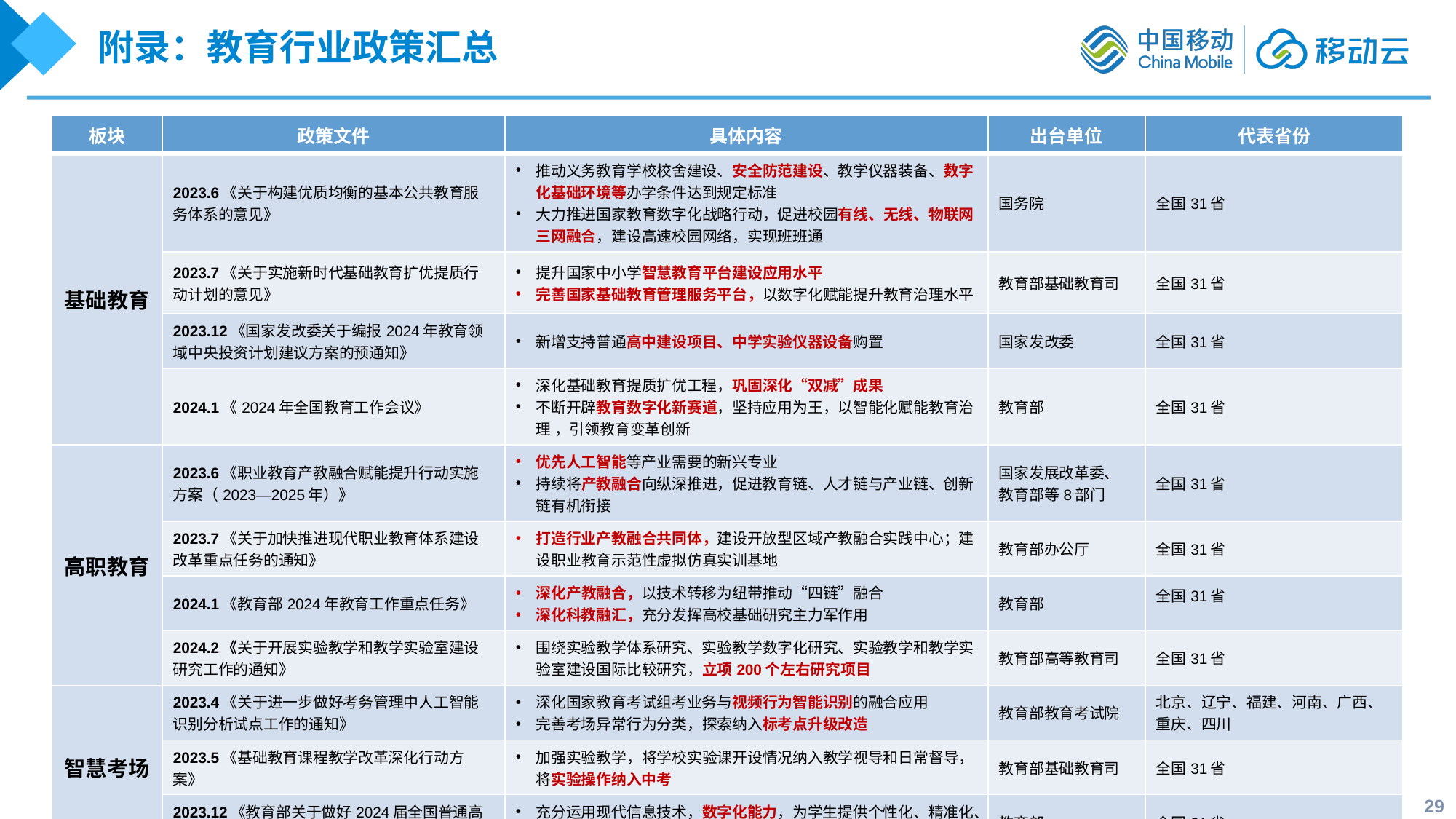

附录：教育行业政策汇总
| 板块 | 政策文件 | 具体内容 | 出台单位 | 代表省份 |
| --- | --- | --- | --- | --- |
| 基础教育 | 2023.6《关于构建优质均衡的基本公共教育服务体系的意见》 | 推动义务教育学校校舍建设、安全防范建设、教学仪器装备、数字化基础环境等办学条件达到规定标准 大力推进国家教育数字化战略行动，促进校园有线、无线、物联网三网融合，建设高速校园网络，实现班班通 | 国务院 | 全国31省 |
|  | 2023.7《关于实施新时代基础教育扩优提质行动计划的意见》 | 提升国家中小学智慧教育平台建设应用水平 完善国家基础教育管理服务平台，以数字化赋能提升教育治理水平 | 教育部基础教育司 | 全国31省 |
|  | 2023.12《国家发改委关于编报2024年教育领域中央投资计划建议方案的预通知》 | 新增支持普通高中建设项目、中学实验仪器设备购置 | 国家发改委 | 全国31省 |
|  | 2024.1《2024年全国教育工作会议》 | 深化基础教育提质扩优工程，巩固深化“双减”成果 不断开辟教育数字化新赛道，坚持应用为王，以智能化赋能教育治理 ，引领教育变革创新 | 教育部 | 全国31省 |
| 高职教育 | 2023.6《职业教育产教融合赋能提升行动实施方案（2023—2025年）》 | 优先人工智能等产业需要的新兴专业 持续将产教融合向纵深推进，促进教育链、人才链与产业链、创新链有机衔接 | 国家发展改革委、教育部等8部门 | 全国31省 |
|  | 2023.7《关于加快推进现代职业教育体系建设改革重点任务的通知》 | 打造行业产教融合共同体，建设开放型区域产教融合实践中心；建设职业教育示范性虚拟仿真实训基地 | 教育部办公厅 | 全国31省 |
|  | 2024.1《教育部2024年教育工作重点任务》 | 深化产教融合，以技术转移为纽带推动“四链”融合 深化科教融汇，充分发挥高校基础研究主力军作用 | 教育部 | 全国31省 |
|  | 2024.2《关于开展实验教学和教学实验室建设研究工作的通知》 | 围绕实验教学体系研究、实验教学数字化研究、实验教学和教学实验室建设国际比较研究，立项200个左右研究项目 | 教育部高等教育司 | 全国31省 |
| 智慧考场 | 2023.4《关于进一步做好考务管理中人工智能识别分析试点工作的通知》 | 深化国家教育考试组考业务与视频行为智能识别的融合应用 完善考场异常行为分类，探索纳入标考点升级改造 | 教育部教育考试院 | 北京、辽宁、福建、河南、广西、重庆、四川 |
|  | 2023.5《基础教育课程教学改革深化行动方案》 | 加强实验教学，将学校实验课开设情况纳入教学视导和日常督导，将实验操作纳入中考 | 教育部基础教育司 | 全国31省 |
|  | 2023.12《教育部关于做好2024届全国普通高校毕业生就业创业工作的通知》 | 充分运用现代信息技术，数字化能力，为学生提供个性化、精准化、便捷化的就业指导服务 | 教育部 | 全国31省 |